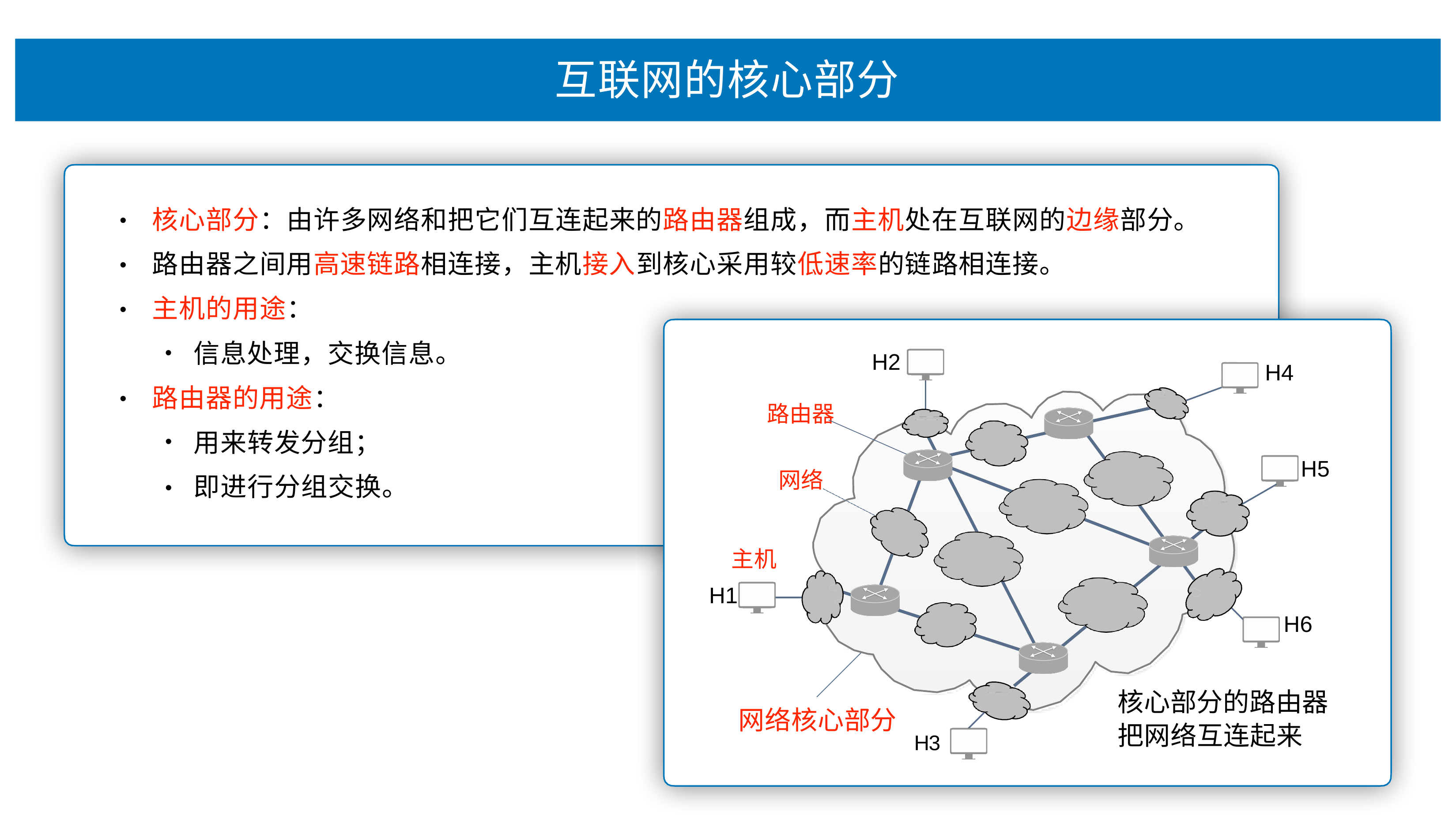

# 互联⽹的核⼼部分

核⼼部分：由许多⽹络和把它们互连起来的路由器组成，⽽主机处在互联⽹的边缘部分。 路由器之间⽤⾼速链路相连接，主机接⼊到核⼼采⽤较低速率的链路相连接。
主机的⽤途：
•
•

•

信息处理，交换信息。
H2

H4

路由器的⽤途：
•

路由器

⽤来转发分组；  即进⾏分组交换。

H5

⽹络

•

主机
H1

H6

核⼼部分的路由器 把⽹络互连起来

⽹络核⼼部分

H3